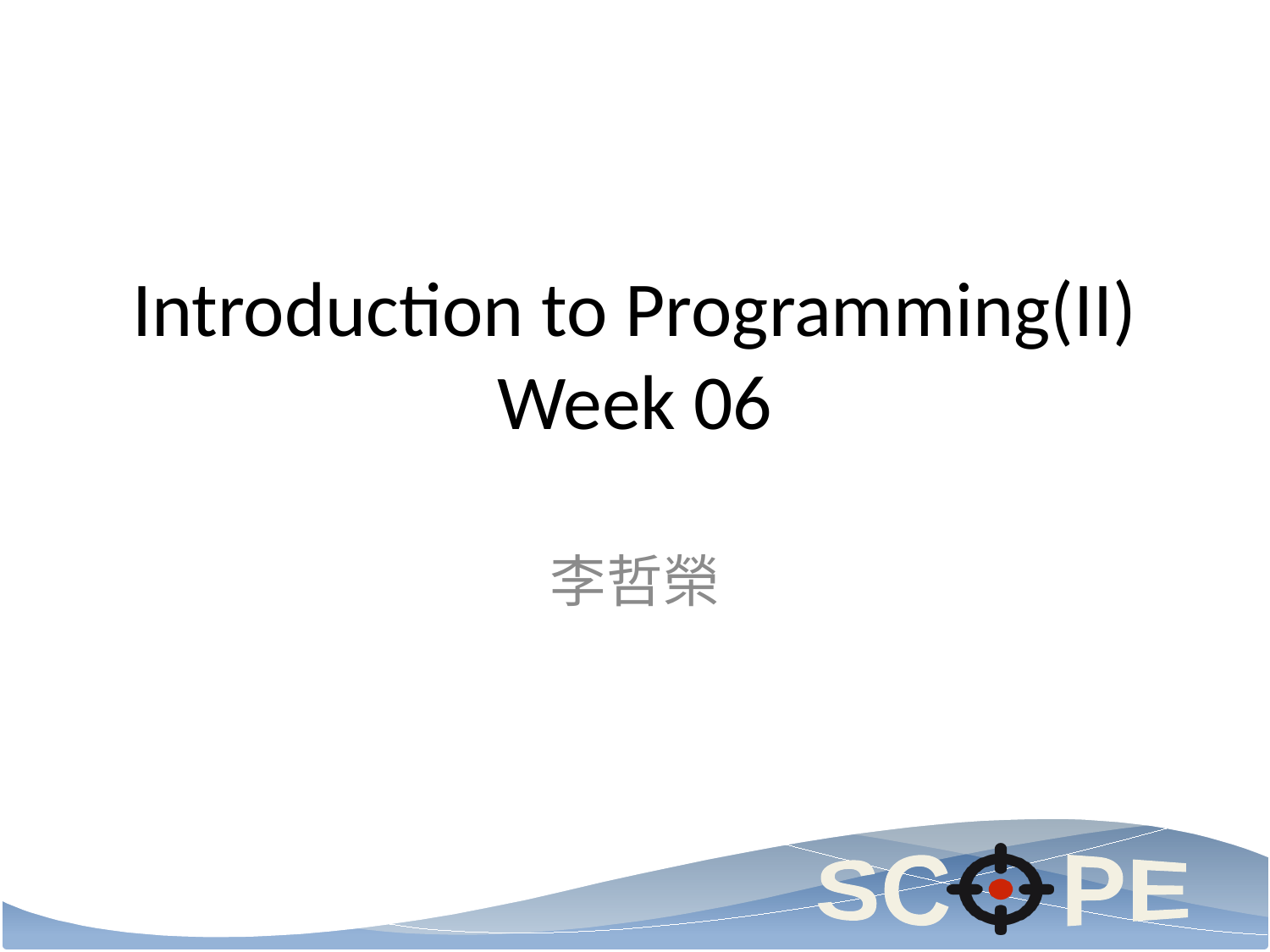

# Introduction to Programming(II) Week 06
李哲榮